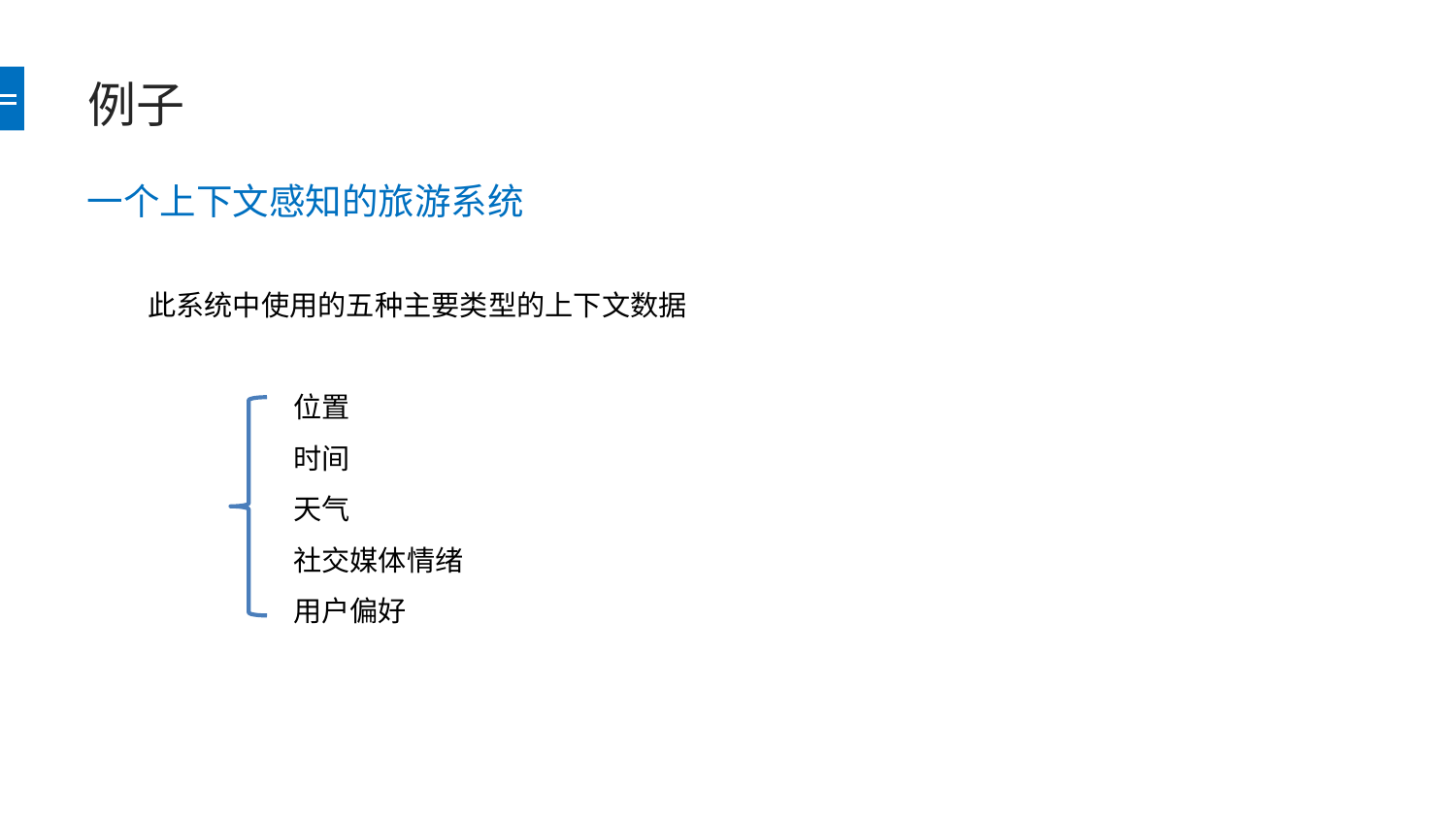

# 例子
一个上下文感知的旅游系统
此系统中使用的五种主要类型的上下文数据

	位置
	时间
	天气
	社交媒体情绪
	用户偏好